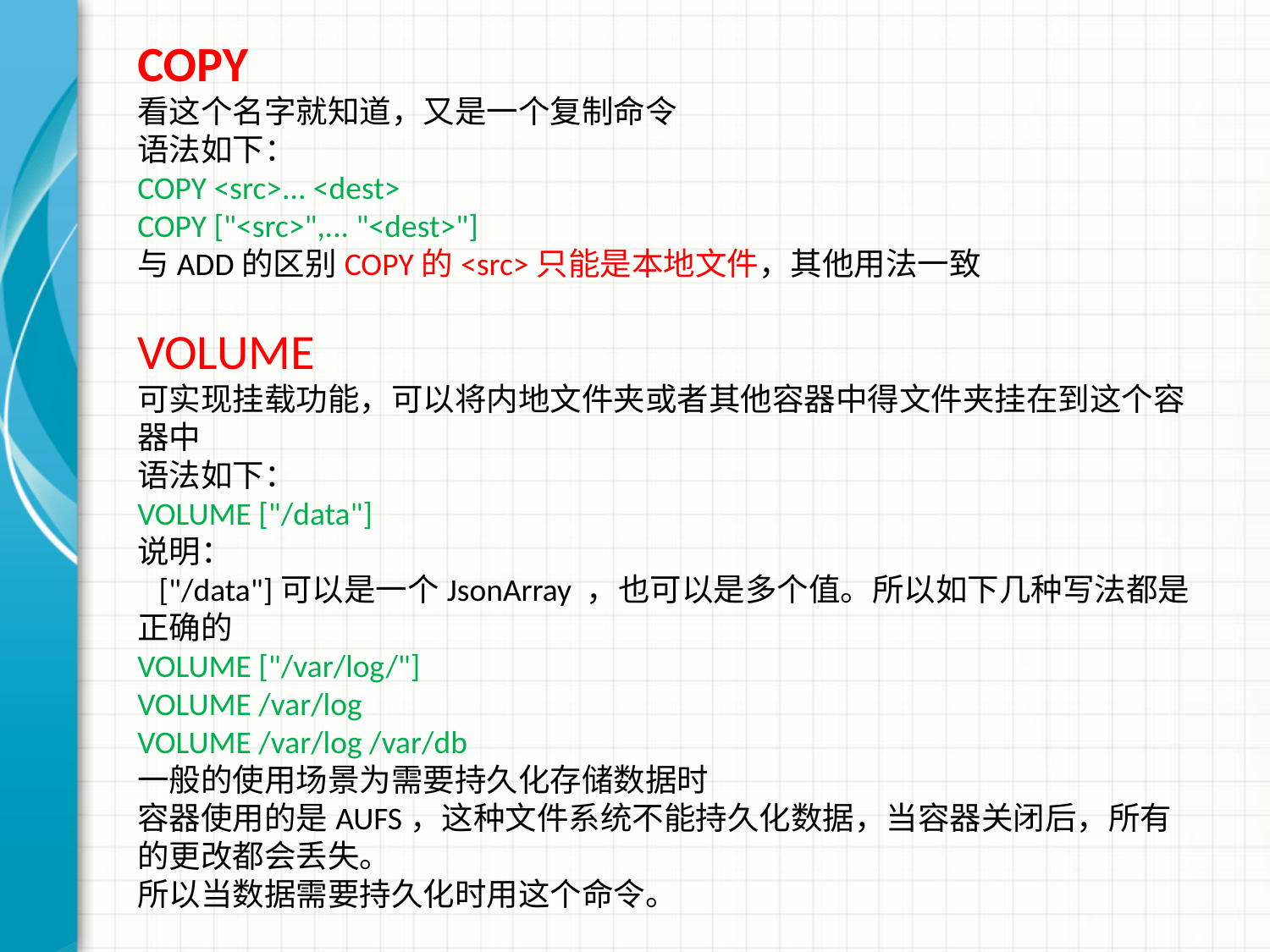

COPY
看这个名字就知道，又是一个复制命令
语法如下：
COPY <src>... <dest>
COPY ["<src>",... "<dest>"]
与ADD的区别COPY的<src>只能是本地文件，其他用法一致
VOLUME
可实现挂载功能，可以将内地文件夹或者其他容器中得文件夹挂在到这个容器中
语法如下：
VOLUME ["/data"]
说明：
   ["/data"]可以是一个JsonArray ，也可以是多个值。所以如下几种写法都是正确的
VOLUME ["/var/log/"]
VOLUME /var/log
VOLUME /var/log /var/db
一般的使用场景为需要持久化存储数据时
容器使用的是AUFS，这种文件系统不能持久化数据，当容器关闭后，所有的更改都会丢失。
所以当数据需要持久化时用这个命令。